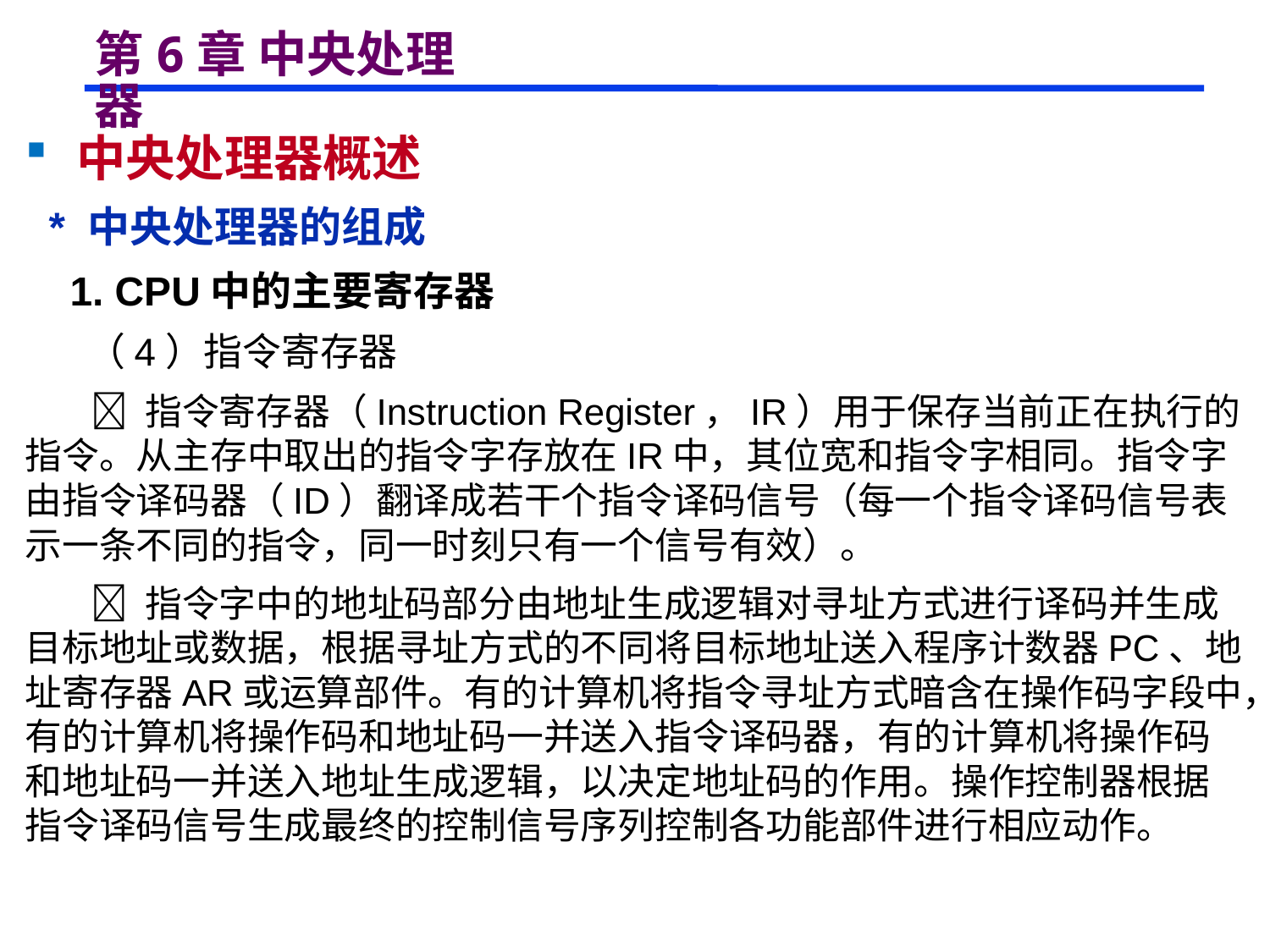

# 第6章 中央处理器
 中央处理器概述
  * 中央处理器的组成
    1. CPU中的主要寄存器
      （4）指令寄存器
        ♦ 指令寄存器（Instruction Register，IR）用于保存当前正在执行的指令。从主存中取出的指令字存放在IR中，其位宽和指令字相同。指令字由指令译码器（ID）翻译成若干个指令译码信号（每一个指令译码信号表示一条不同的指令，同一时刻只有一个信号有效）。
        ♦ 指令字中的地址码部分由地址生成逻辑对寻址方式进行译码并生成目标地址或数据，根据寻址方式的不同将目标地址送入程序计数器PC、地址寄存器AR或运算部件。有的计算机将指令寻址方式暗含在操作码字段中，有的计算机将操作码和地址码一并送入指令译码器，有的计算机将操作码和地址码一并送入地址生成逻辑，以决定地址码的作用。操作控制器根据指令译码信号生成最终的控制信号序列控制各功能部件进行相应动作。